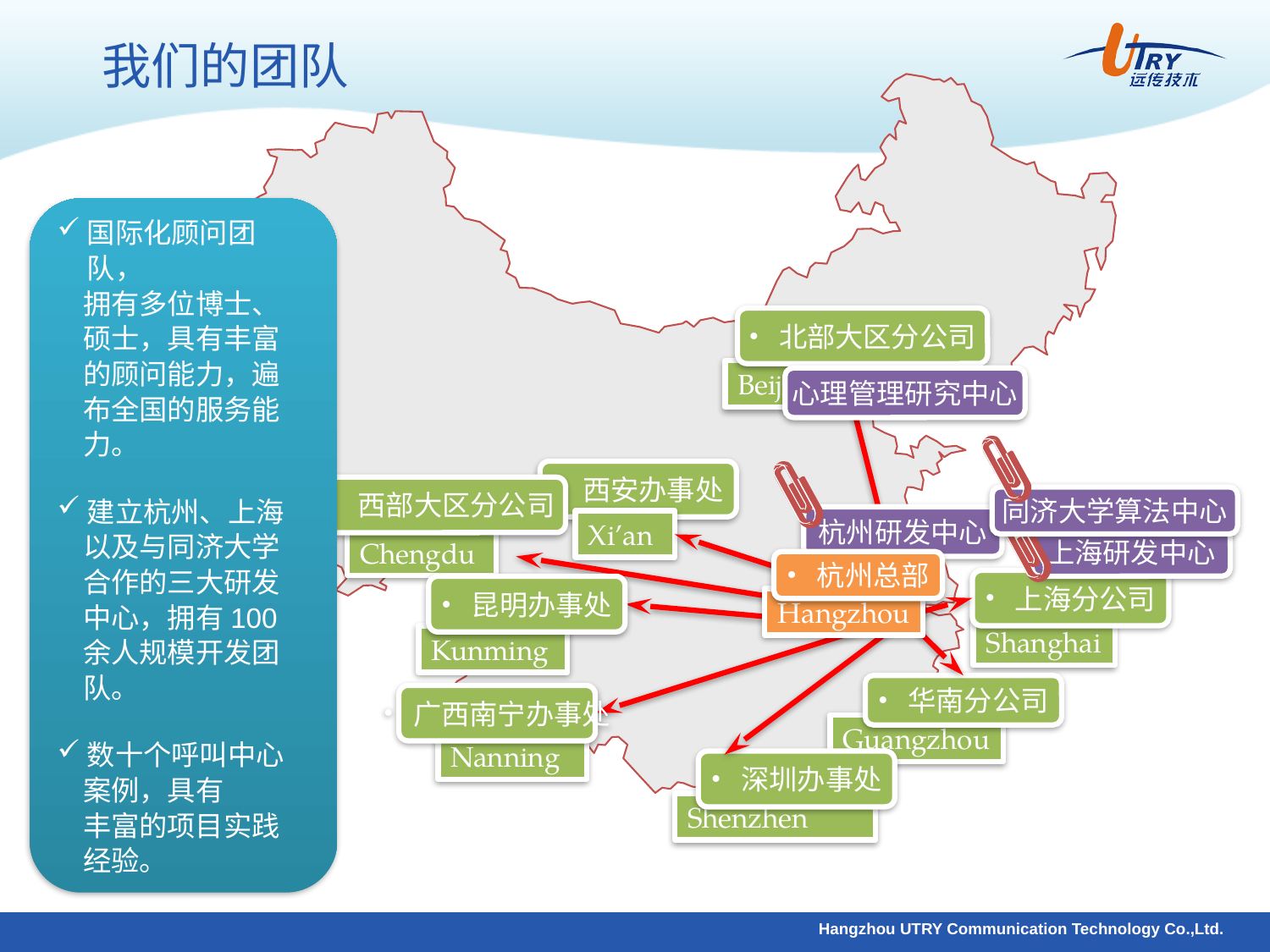

北部大区分公司
Beijing
心理管理研究中心

西安办事处

西部大区分公司
同济大学算法中心
杭州研发中心
Xi’an

上海研发中心
Chengdu
杭州总部
Hangzhou
上海分公司
昆明办事处

Shanghai
Kunming
华南分公司
广西南宁办事处
Guangzhou
Nanning
深圳办事处
Shenzhen
我们的团队
国际化顾问团队，
   拥有多位博士、
   硕士，具有丰富
   的顾问能力，遍
   布全国的服务能
   力。
建立杭州、上海
   以及与同济大学
   合作的三大研发
   中心，拥有100
   余人规模开发团
   队。
数十个呼叫中心
   案例，具有
   丰富的项目实践
   经验。